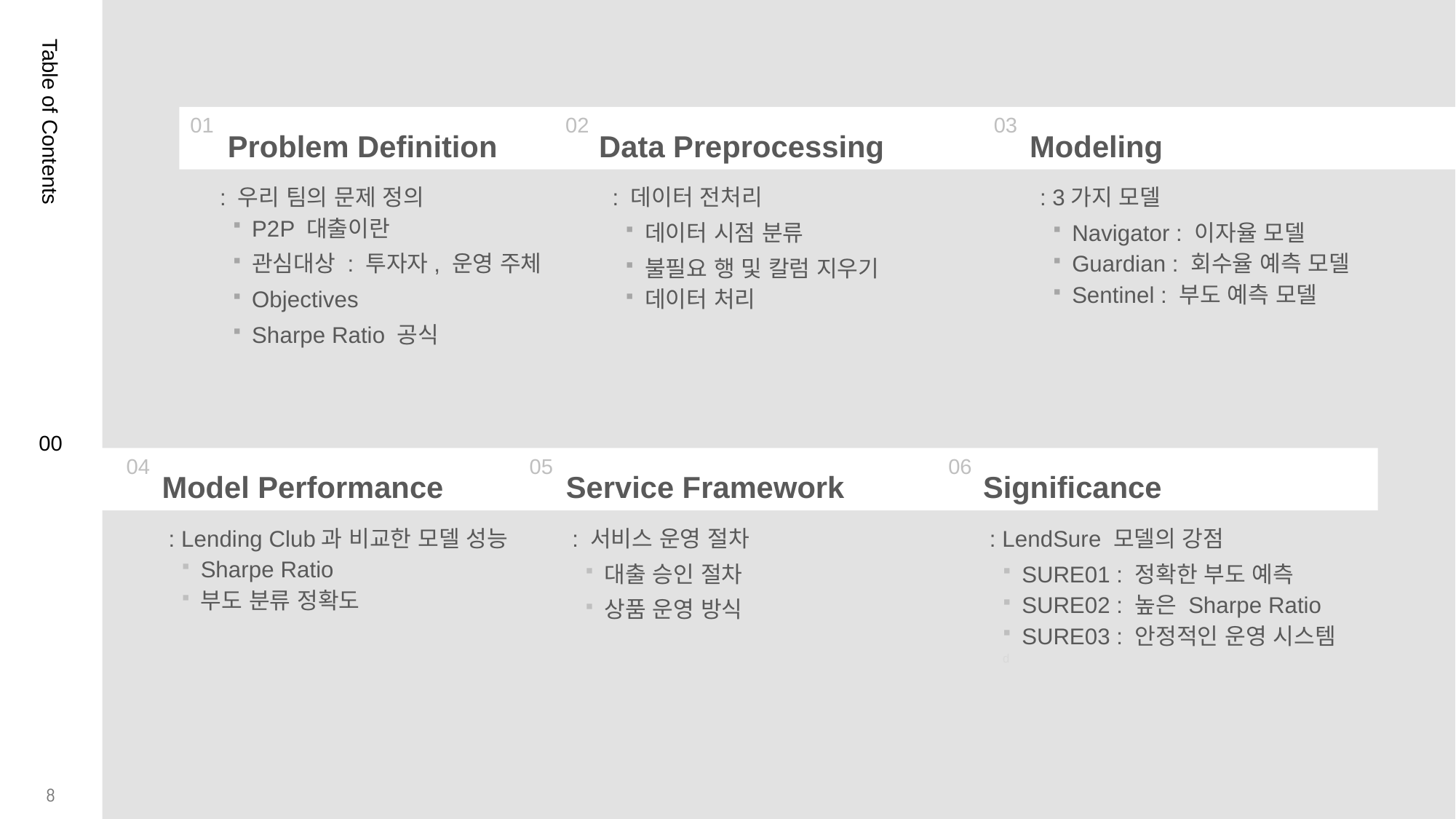

01
02
03

Table of Contents
Problem Definition
Data Preprocessing
Modeling
: 우리 팀의 문제 정의
P2P 대출이란
관심대상 : 투자자, 운영 주체
Objectives
Sharpe Ratio 공식
: 데이터 전처리
데이터 시점 분류
불필요 행 및 칼럼 지우기
데이터 처리
: 3가지 모델
Navigator : 이자율 모델
Guardian : 회수율 예측 모델
Sentinel : 부도 예측 모델
00
04
05
06

Model Performance
Service Framework
Significance
: Lending Club과 비교한 모델 성능
Sharpe Ratio
부도 분류 정확도
: 서비스 운영 절차
대출 승인 절차
상품 운영 방식
: LendSure 모델의 강점
SURE01 : 정확한 부도 예측
SURE02 : 높은 Sharpe Ratio
SURE03 : 안정적인 운영 시스템
d
8